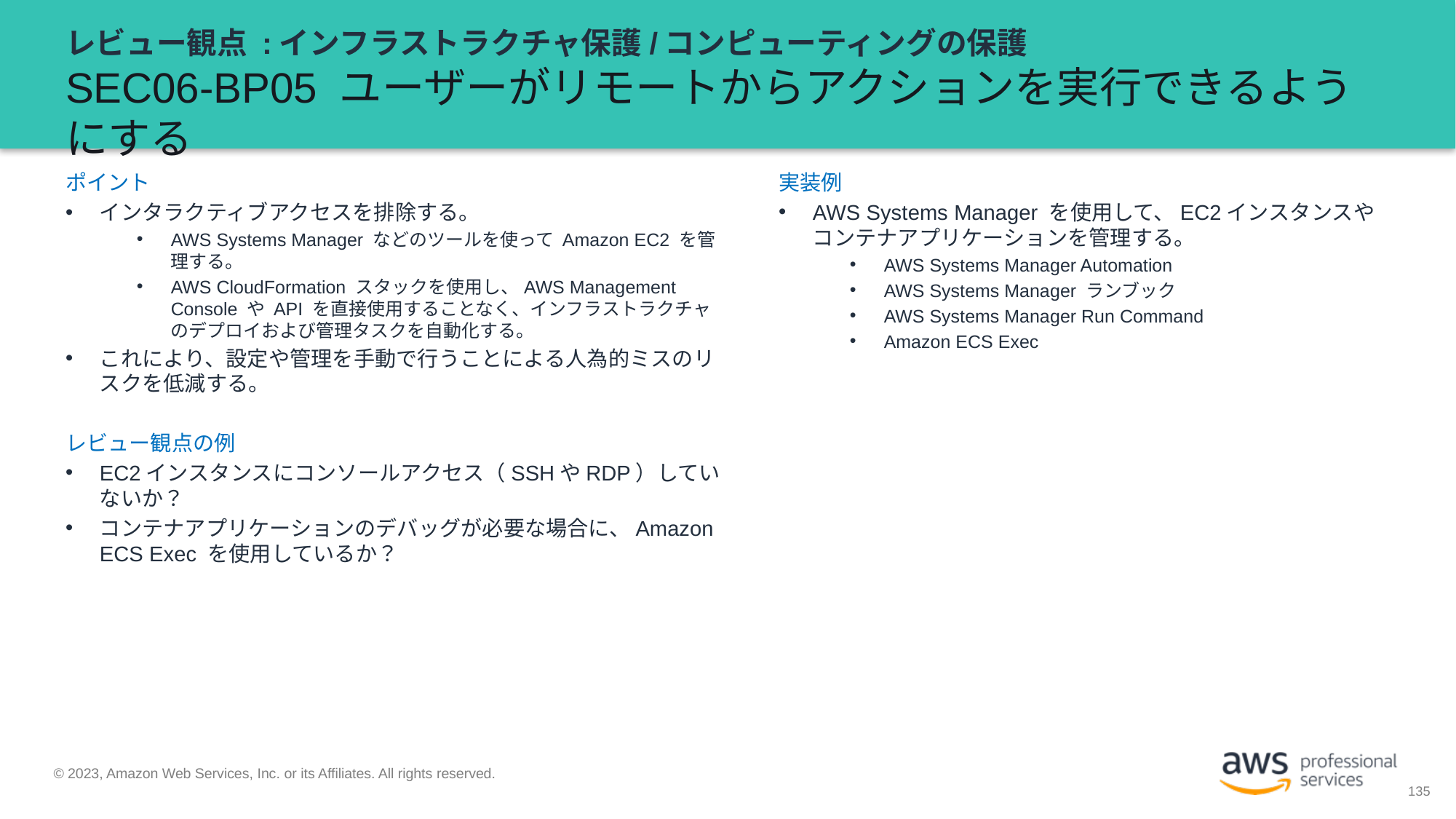

# レビュー観点 :インフラストラクチャ保護/コンピューティングの保護 SEC06-BP05 ユーザーがリモートからアクションを実行できるようにする
ポイント
インタラクティブアクセスを排除する。
AWS Systems Manager などのツールを使って Amazon EC2 を管理する。
AWS CloudFormation スタックを使用し、AWS Management Console や API を直接使用することなく、インフラストラクチャのデプロイおよび管理タスクを自動化する。
これにより、設定や管理を手動で行うことによる人為的ミスのリスクを低減する。

レビュー観点の例
EC2インスタンスにコンソールアクセス（SSHやRDP）していないか？
コンテナアプリケーションのデバッグが必要な場合に、Amazon ECS Exec を使用しているか？
実装例
AWS Systems Manager を使用して、EC2インスタンスやコンテナアプリケーションを管理する。
AWS Systems Manager Automation
AWS Systems Manager ランブック
AWS Systems Manager Run Command
Amazon ECS Exec